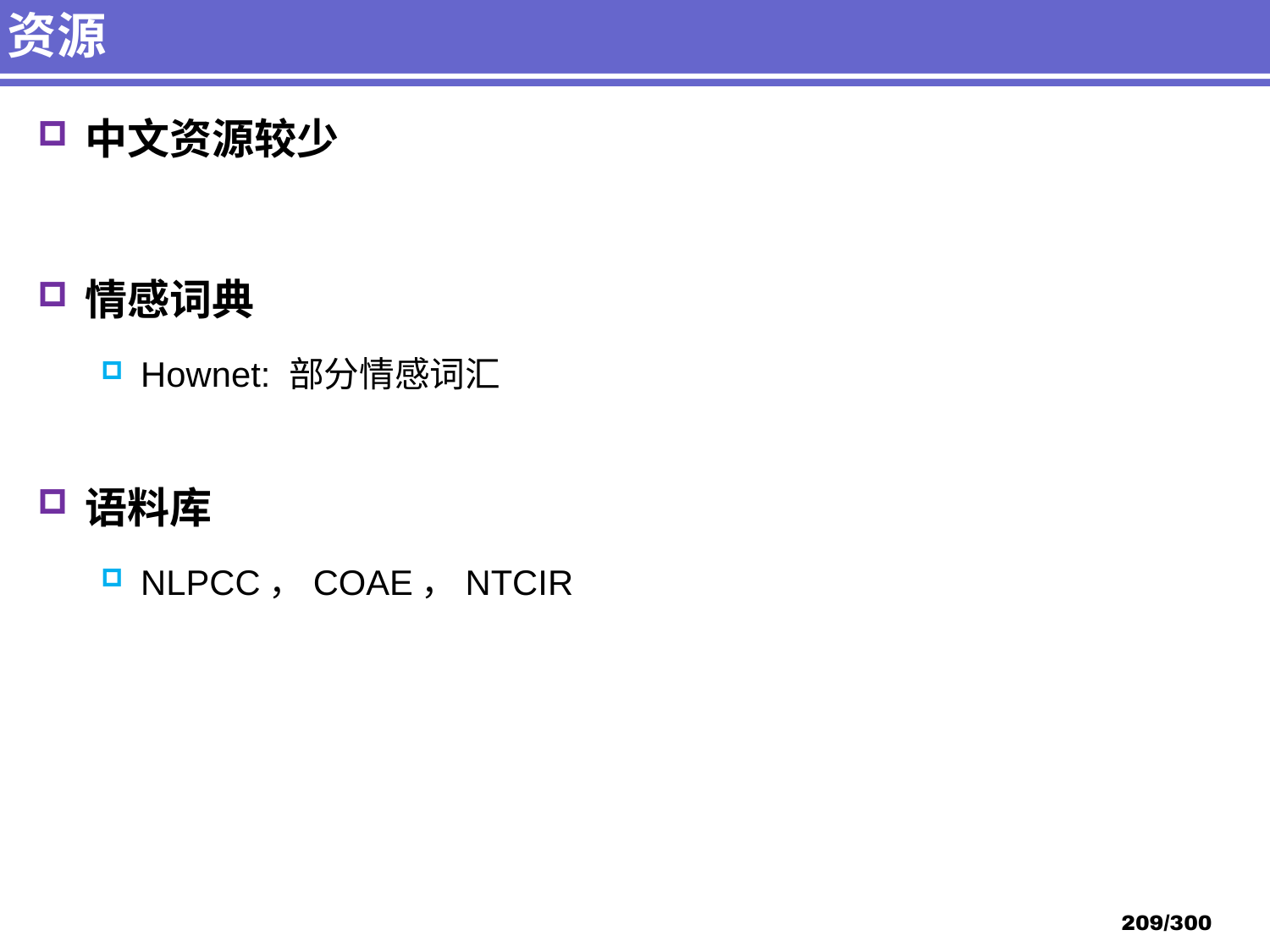

# 资源
中文资源较少

情感词典
Hownet: 部分情感词汇

语料库
NLPCC，COAE，NTCIR
209/300